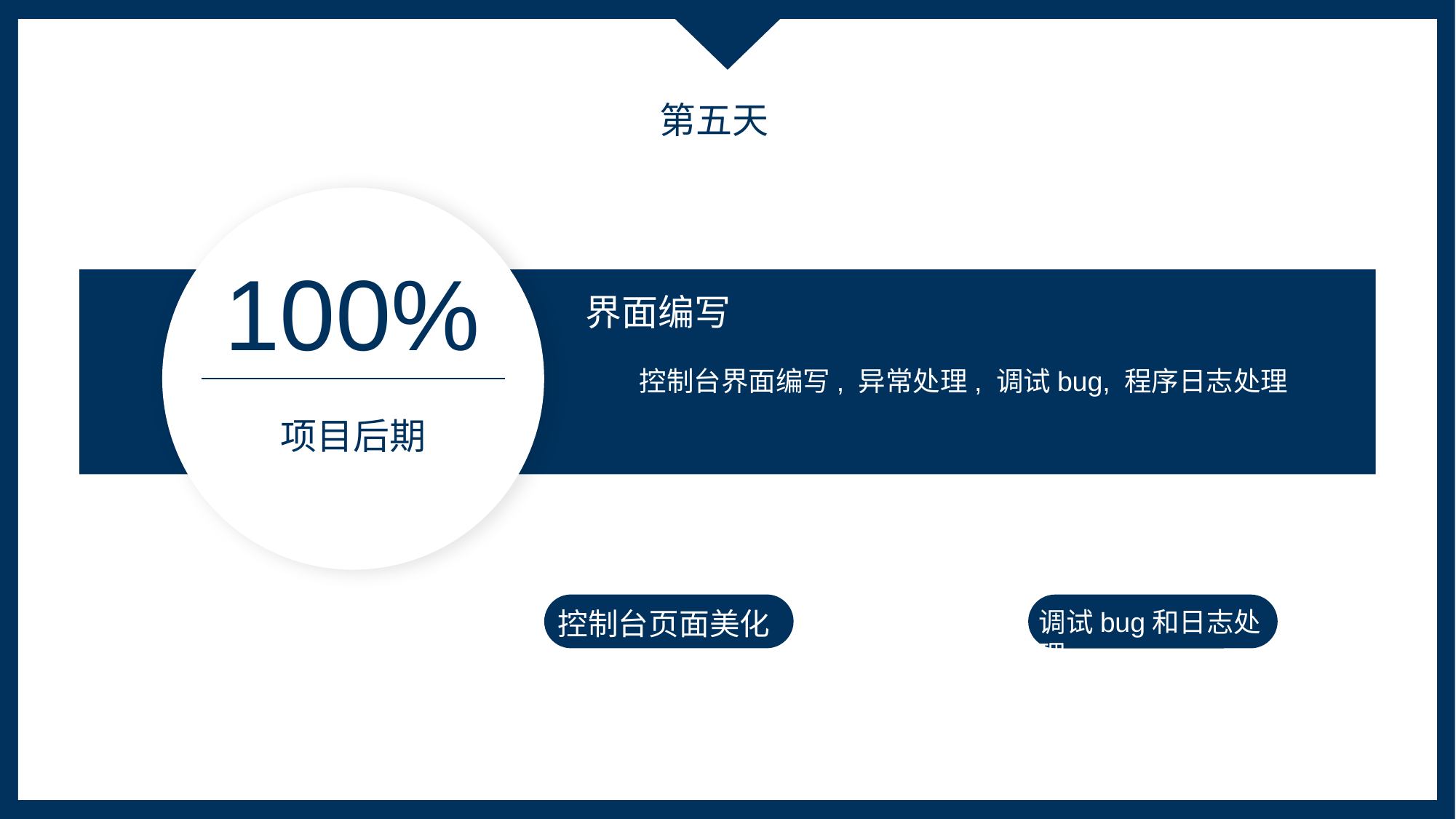

第五天

100%

界面编写
控制台界面编写, 异常处理, 调试bug, 程序日志处理

项目后期

控制台页面美化
调试bug和日志处理